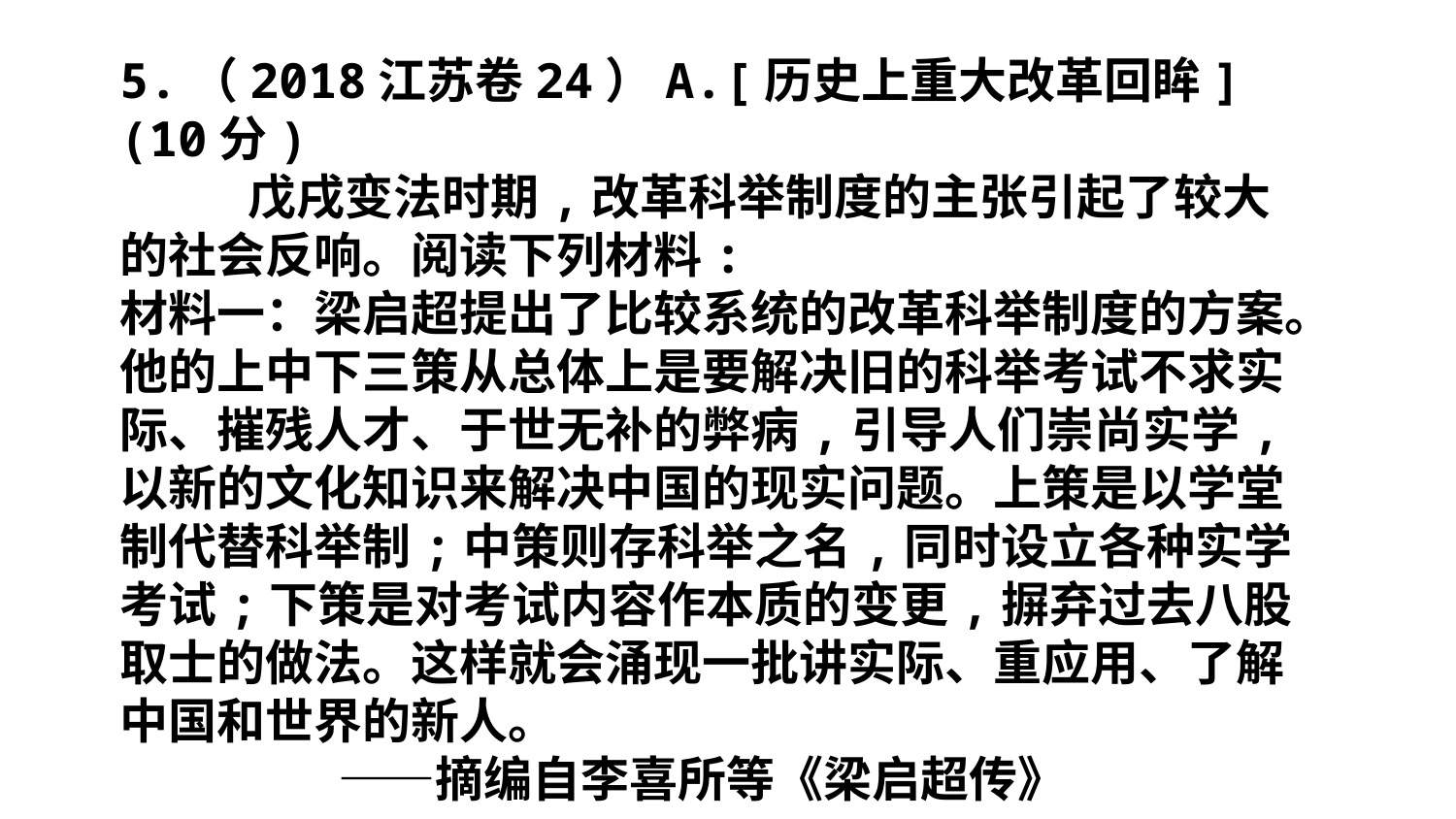

5.（2018江苏卷24）A.[历史上重大改革回眸](10分)
    戊戌变法时期,改革科举制度的主张引起了较大的社会反响。阅读下列材料:
材料一：梁启超提出了比较系统的改革科举制度的方案。他的上中下三策从总体上是要解决旧的科举考试不求实际、摧残人才、于世无补的弊病,引导人们崇尚实学,以新的文化知识来解决中国的现实问题。上策是以学堂制代替科举制;中策则存科举之名,同时设立各种实学考试;下策是对考试内容作本质的变更,摒弃过去八股取士的做法。这样就会涌现一批讲实际、重应用、了解中国和世界的新人。
                    ——摘编自李喜所等《梁启超传》